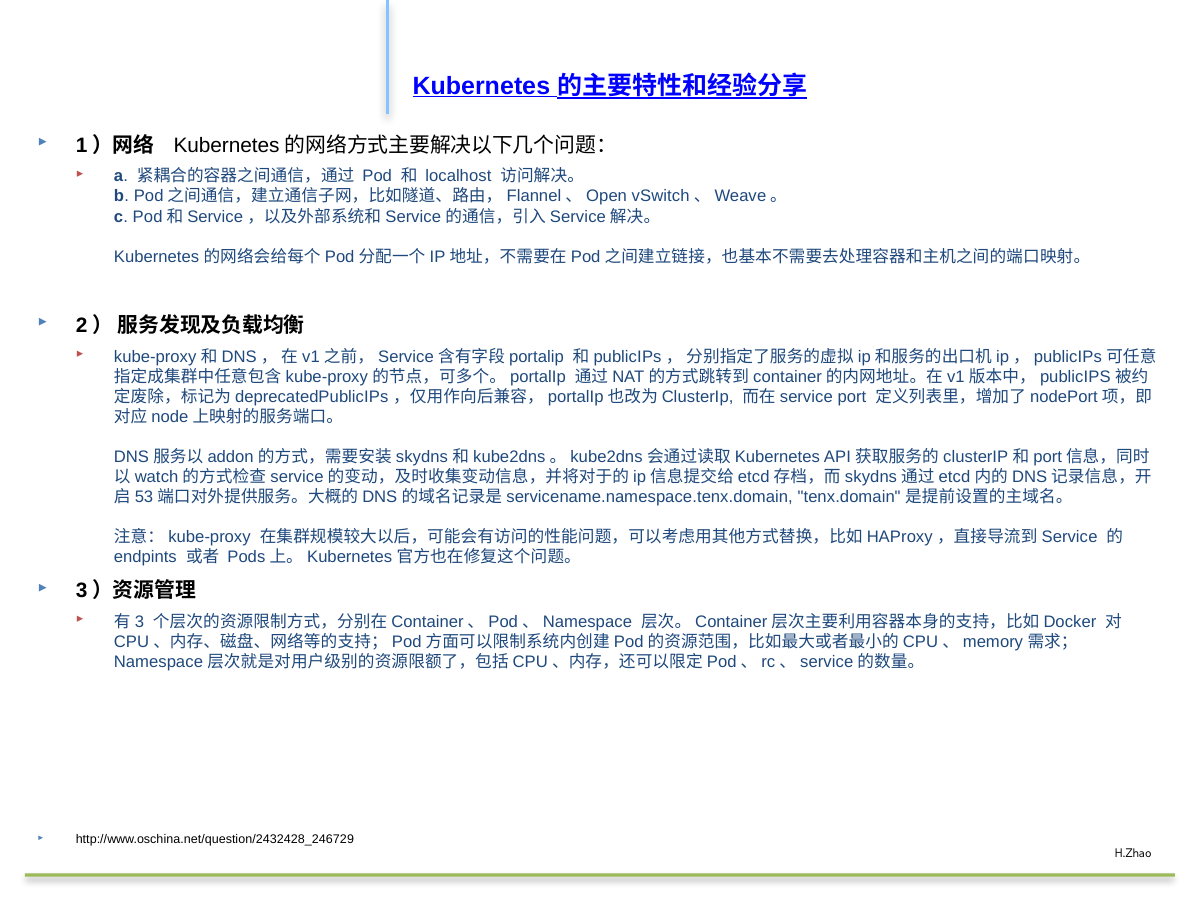

#
Kubernetes 的主要特性和经验分享
1）网络   Kubernetes的网络方式主要解决以下几个问题：
a. 紧耦合的容器之间通信，通过 Pod 和 localhost 访问解决。
b. Pod之间通信，建立通信子网，比如隧道、路由，Flannel、Open vSwitch、Weave。
c. Pod和Service，以及外部系统和Service的通信，引入Service解决。
Kubernetes的网络会给每个Pod分配一个IP地址，不需要在Pod之间建立链接，也基本不需要去处理容器和主机之间的端口映射。

2） 服务发现及负载均衡
kube-proxy和DNS， 在v1之前，Service含有字段portalip 和publicIPs， 分别指定了服务的虚拟ip和服务的出口机ip，publicIPs可任意指定成集群中任意包含kube-proxy的节点，可多个。portalIp 通过NAT的方式跳转到container的内网地址。在v1版本中，publicIPS被约定废除，标记为deprecatedPublicIPs，仅用作向后兼容，portalIp也改为ClusterIp, 而在service port 定义列表里，增加了nodePort项，即对应node上映射的服务端口。
DNS服务以addon的方式，需要安装skydns和kube2dns。kube2dns会通过读取Kubernetes API获取服务的clusterIP和port信息，同时以watch的方式检查service的变动，及时收集变动信息，并将对于的ip信息提交给etcd存档，而skydns通过etcd内的DNS记录信息，开启53端口对外提供服务。大概的DNS的域名记录是servicename.namespace.tenx.domain, "tenx.domain"是提前设置的主域名。
注意：kube-proxy 在集群规模较大以后，可能会有访问的性能问题，可以考虑用其他方式替换，比如HAProxy，直接导流到Service 的endpints 或者 Pods上。Kubernetes官方也在修复这个问题。
3）资源管理
有3 个层次的资源限制方式，分别在Container、Pod、Namespace 层次。Container层次主要利用容器本身的支持，比如Docker 对CPU、内存、磁盘、网络等的支持；Pod方面可以限制系统内创建Pod的资源范围，比如最大或者最小的CPU、memory需求；Namespace层次就是对用户级别的资源限额了，包括CPU、内存，还可以限定Pod、rc、service的数量。
http://www.oschina.net/question/2432428_246729